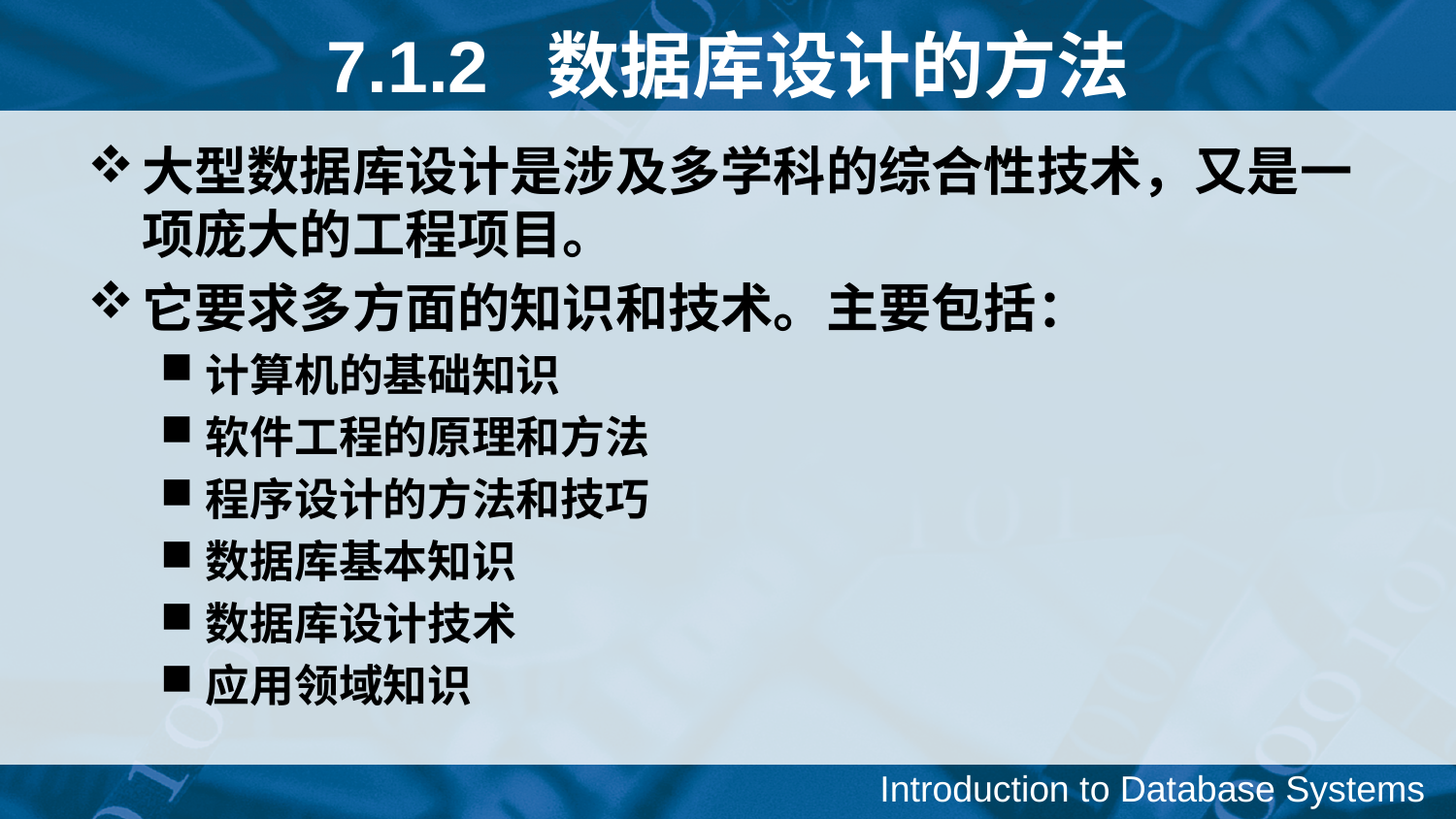

7.1.2  数据库设计的方法
大型数据库设计是涉及多学科的综合性技术，又是一项庞大的工程项目。
它要求多方面的知识和技术。主要包括：
计算机的基础知识
软件工程的原理和方法
程序设计的方法和技巧
数据库基本知识
数据库设计技术
应用领域知识